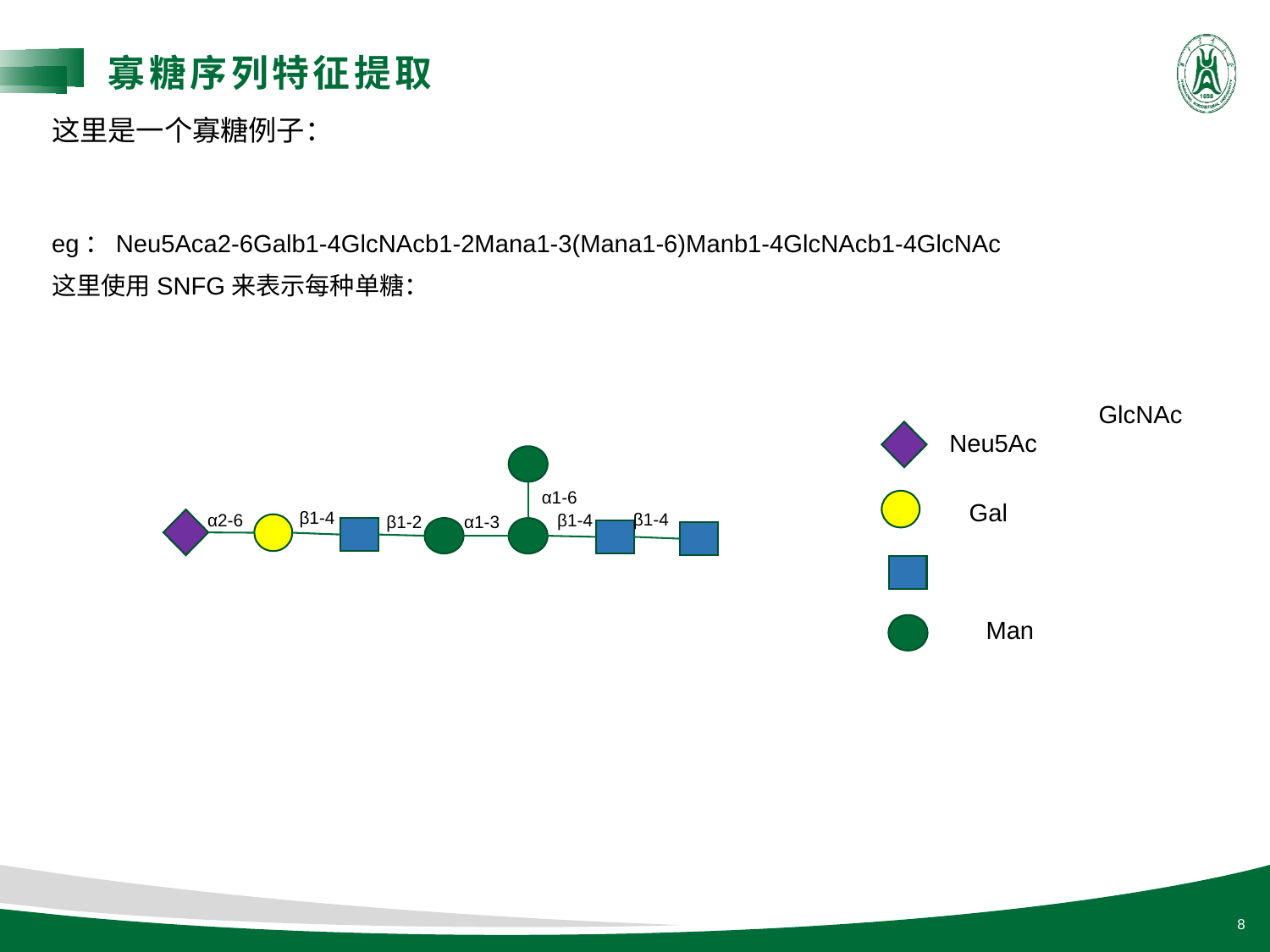

寡糖序列特征提取
这里是一个寡糖例子：
eg：Neu5Aca2-6Galb1-4GlcNAcb1-2Mana1-3(Mana1-6)Manb1-4GlcNAcb1-4GlcNAc
这里使用SNFG来表示每种单糖：
GlcNAc

Neu5Ac

α1-6

Gal
β1-4
β1-4
α2-6
β1-4
β1-2
α1-3

Man

8